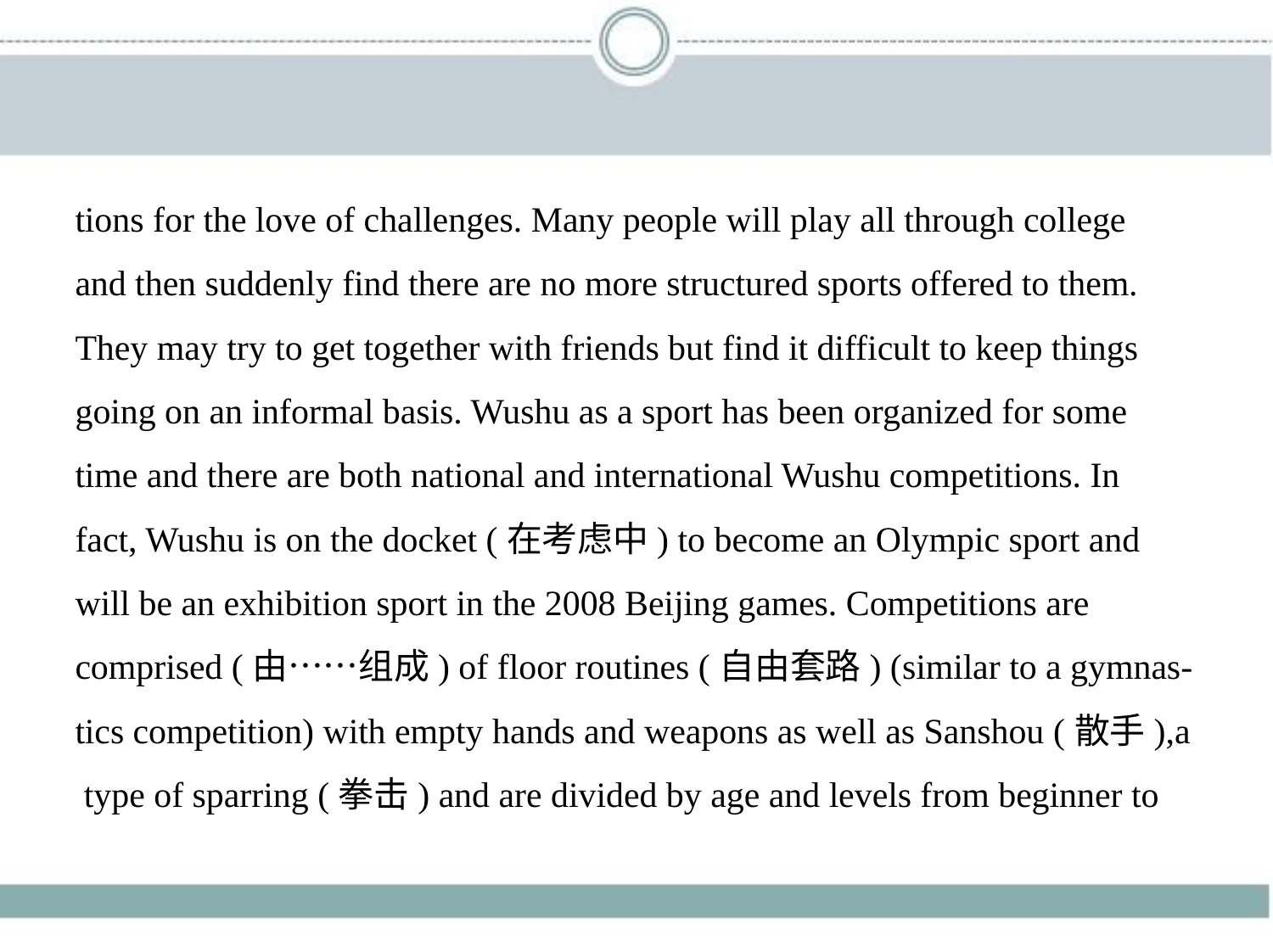

tions for the love of challenges. Many people will play all through college
and then suddenly find there are no more structured sports offered to them.
They may try to get together with friends but find it difficult to keep things
going on an informal basis. Wushu as a sport has been organized for some
time and there are both national and international Wushu competitions. In
fact, Wushu is on the docket (在考虑中) to become an Olympic sport and
will be an exhibition sport in the 2008 Beijing games. Competitions are
comprised (由……组成) of floor routines (自由套路) (similar to a gymnas-
tics competition) with empty hands and weapons as well as Sanshou (散手),a
 type of sparring (拳击) and are divided by age and levels from beginner to